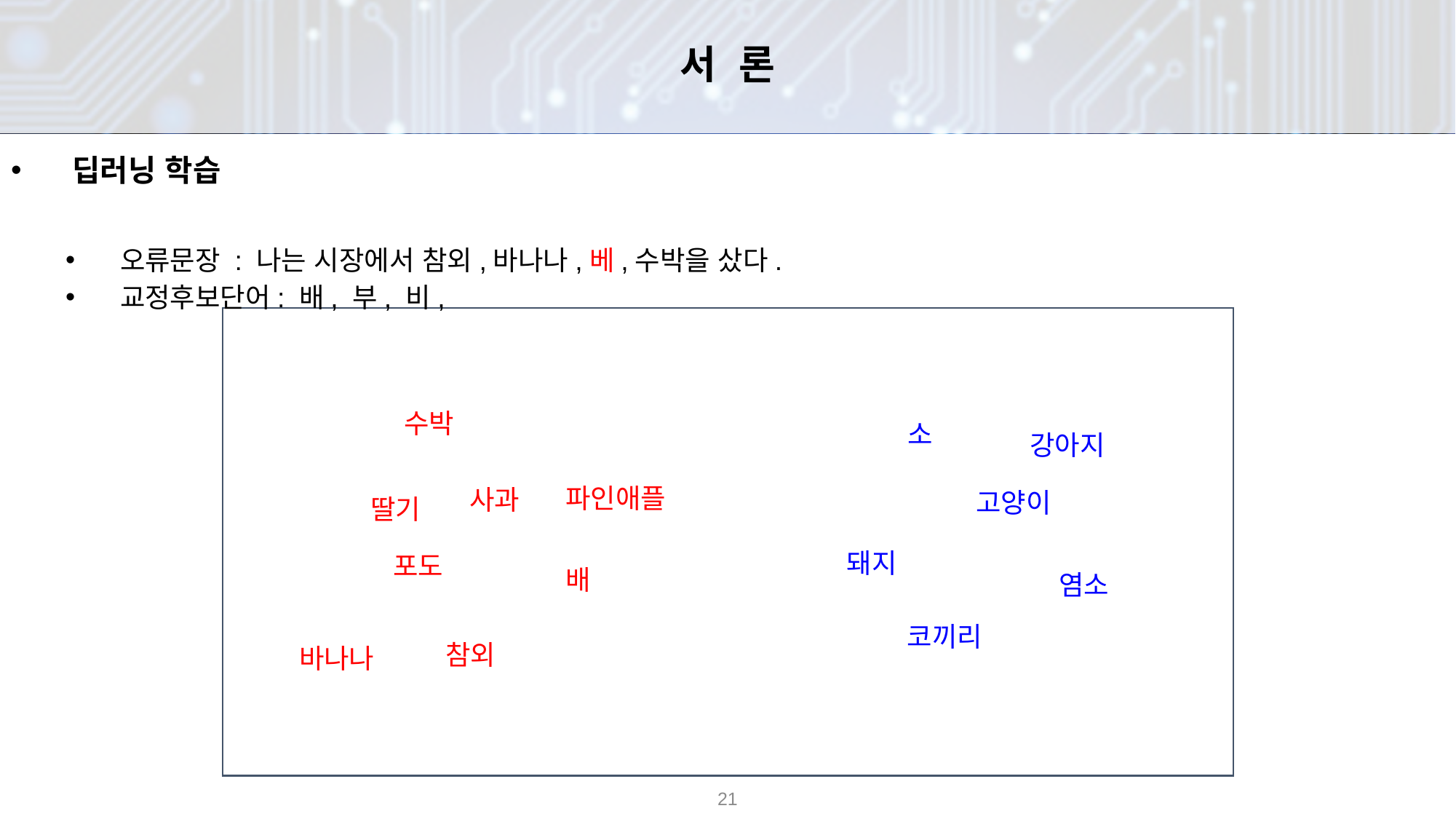

# 서  론
딥러닝 학습

오류문장 : 나는 시장에서 참외,바나나,베,수박을 샀다.
교정후보단어: 배, 부, 비,

수박
소
강아지
파인애플
사과
고양이
딸기
돼지
포도
배
염소
코끼리
참외
바나나
21